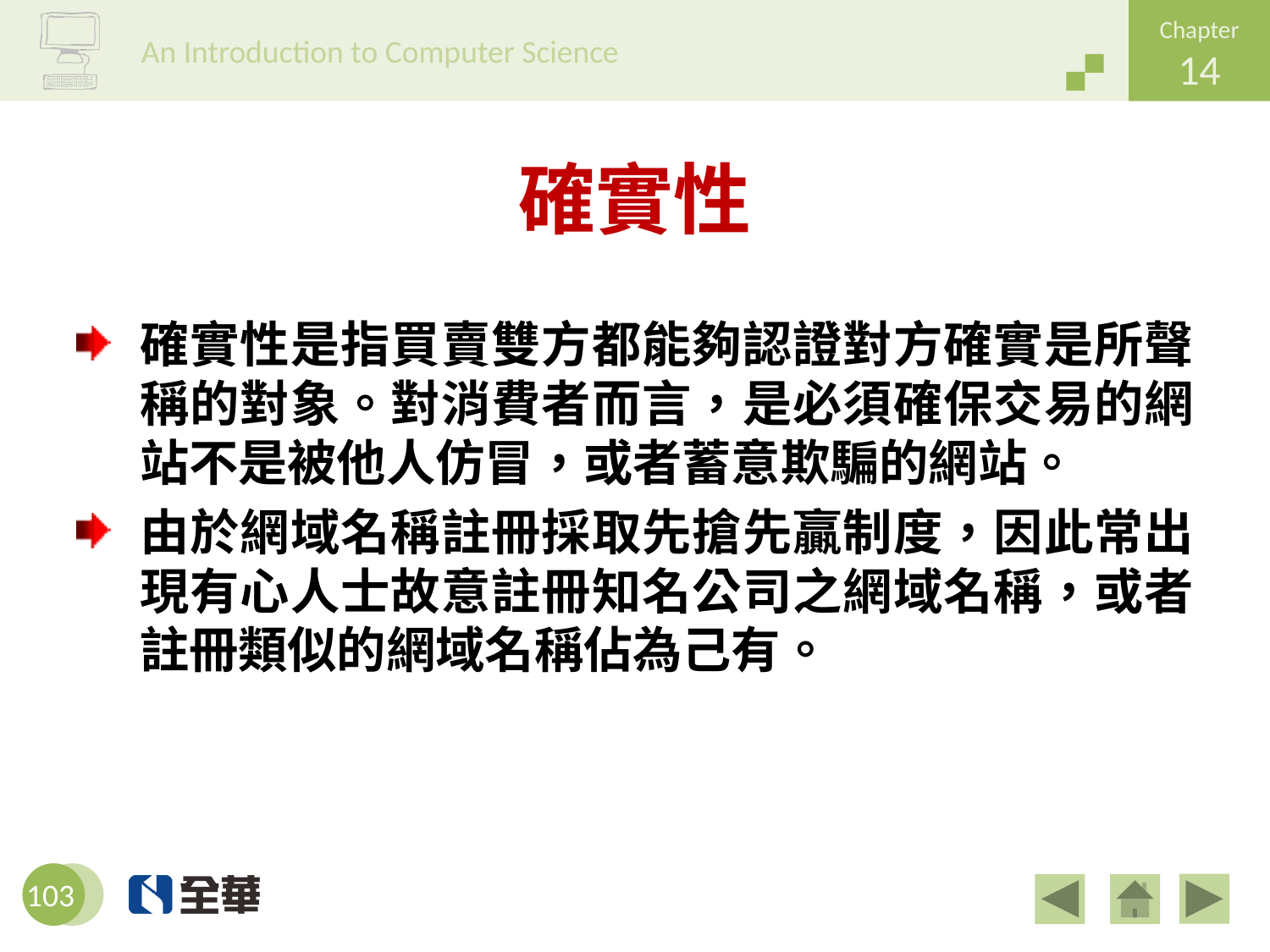

# 確實性
確實性是指買賣雙方都能夠認證對方確實是所聲稱的對象。對消費者而言，是必須確保交易的網站不是被他人仿冒，或者蓄意欺騙的網站。
由於網域名稱註冊採取先搶先贏制度，因此常出現有心人士故意註冊知名公司之網域名稱，或者註冊類似的網域名稱佔為己有。